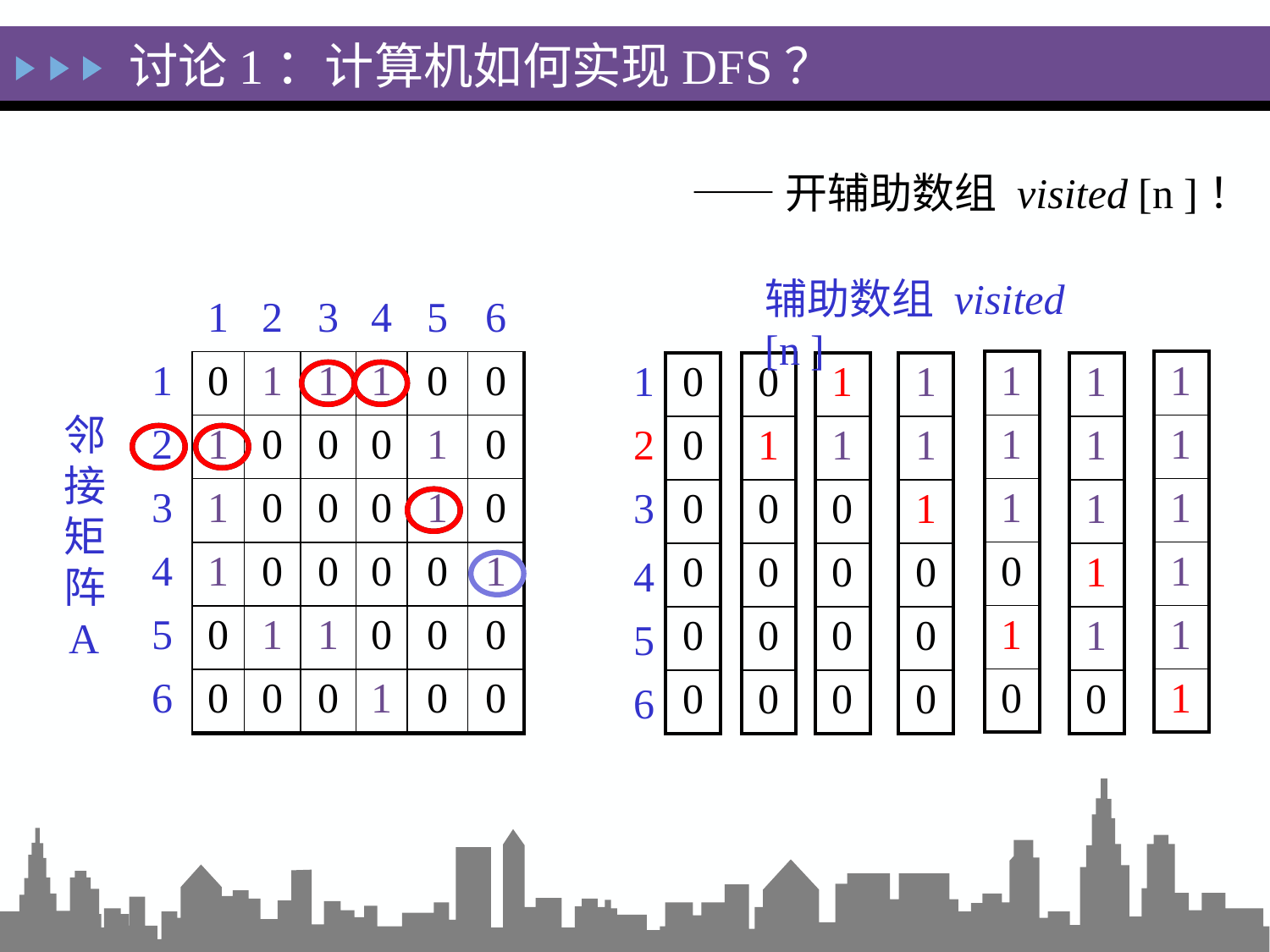

讨论1：计算机如何实现DFS？
——开辅助数组 visited [n ]！
辅助数组 visited [n ]
|  | 1 | 2 | 3 | 4 | 5 | 6 |
| --- | --- | --- | --- | --- | --- | --- |
| 1 | 0 | 1 | 1 | 1 | 0 | 0 |
| 2 | 1 | 0 | 0 | 0 | 1 | 0 |
| 3 | 1 | 0 | 0 | 0 | 1 | 0 |
| 4 | 1 | 0 | 0 | 0 | 0 | 1 |
| 5 | 0 | 1 | 1 | 0 | 0 | 0 |
| 6 | 0 | 0 | 0 | 1 | 0 | 0 |
|  | 1 | 2 | 3 | 4 | 5 | 6 |
| --- | --- | --- | --- | --- | --- | --- |
| 1 | 0 | 0 | 0 | 0 | 0 | 0 |
| 2 | 0 | 0 | 0 | 0 | 0 | 0 |
| 3 | 0 | 0 | 0 | 0 | 0 | 0 |
| 4 | 0 | 0 | 0 | 0 | 0 | 0 |
| 5 | 0 | 0 | 0 | 0 | 0 | 0 |
| 6 | 0 | 0 | 0 | 0 | 0 | 0 |
| 1 |
| --- |
| 1 |
| 1 |
| 0 |
| 1 |
| 0 |
| 1 |
| --- |
| 1 |
| 1 |
| 1 |
| 1 |
| 1 |
| 1 |
| --- |
| 2 |
| 3 |
| 4 |
| 5 |
| 6 |
| 0 |
| --- |
| 0 |
| 0 |
| 0 |
| 0 |
| 0 |
| 0 |
| --- |
| 1 |
| 0 |
| 0 |
| 0 |
| 0 |
| 1 |
| --- |
| 1 |
| 0 |
| 0 |
| 0 |
| 0 |
| 1 |
| --- |
| 1 |
| 1 |
| 0 |
| 0 |
| 0 |
| 1 |
| --- |
| 1 |
| 1 |
| 1 |
| 1 |
| 0 |

邻接矩阵
A